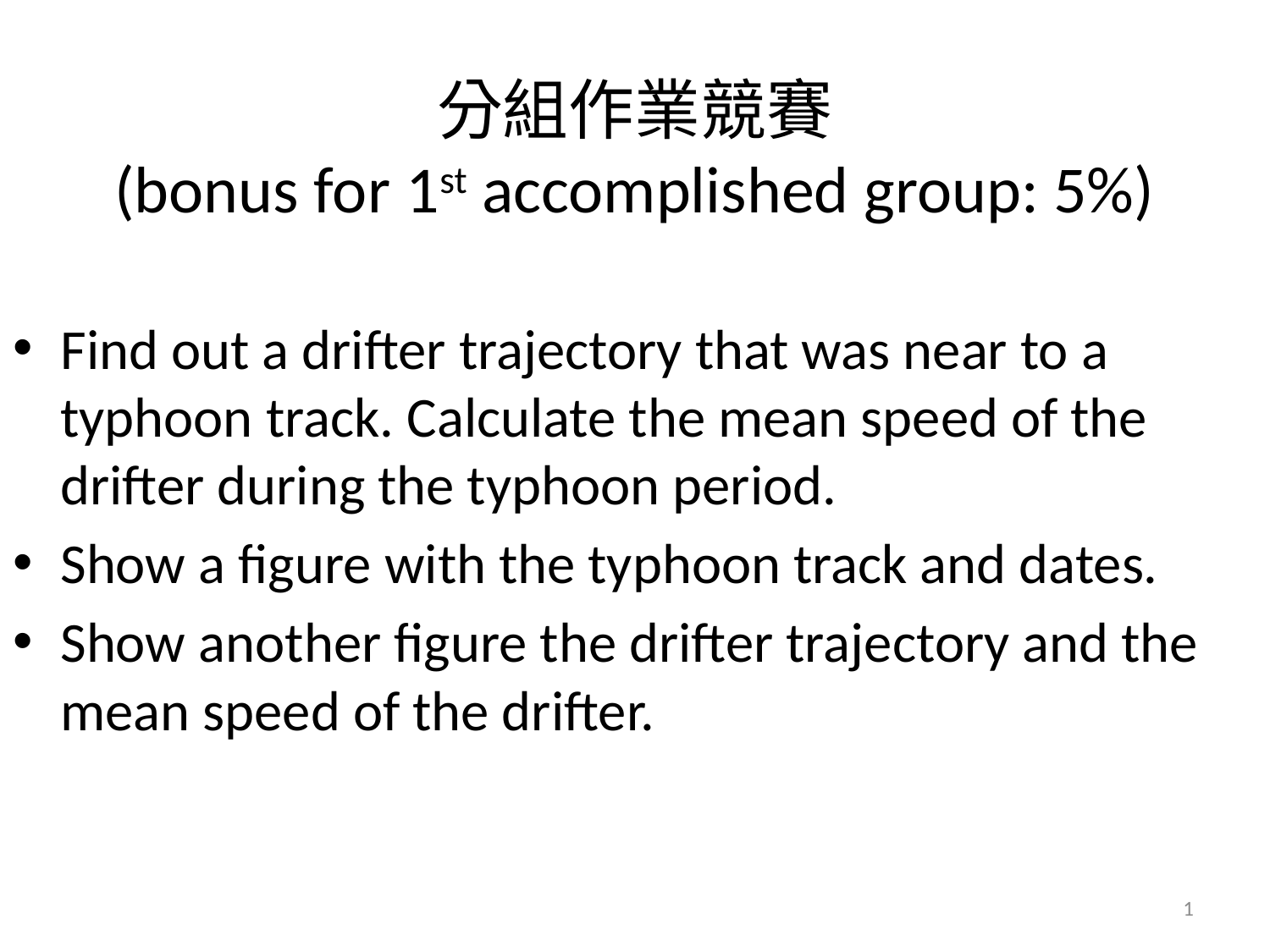

# 分組作業競賽 (bonus for 1st accomplished group: 5%)
Find out a drifter trajectory that was near to a typhoon track. Calculate the mean speed of the drifter during the typhoon period.
Show a figure with the typhoon track and dates.
Show another figure the drifter trajectory and the mean speed of the drifter.

1